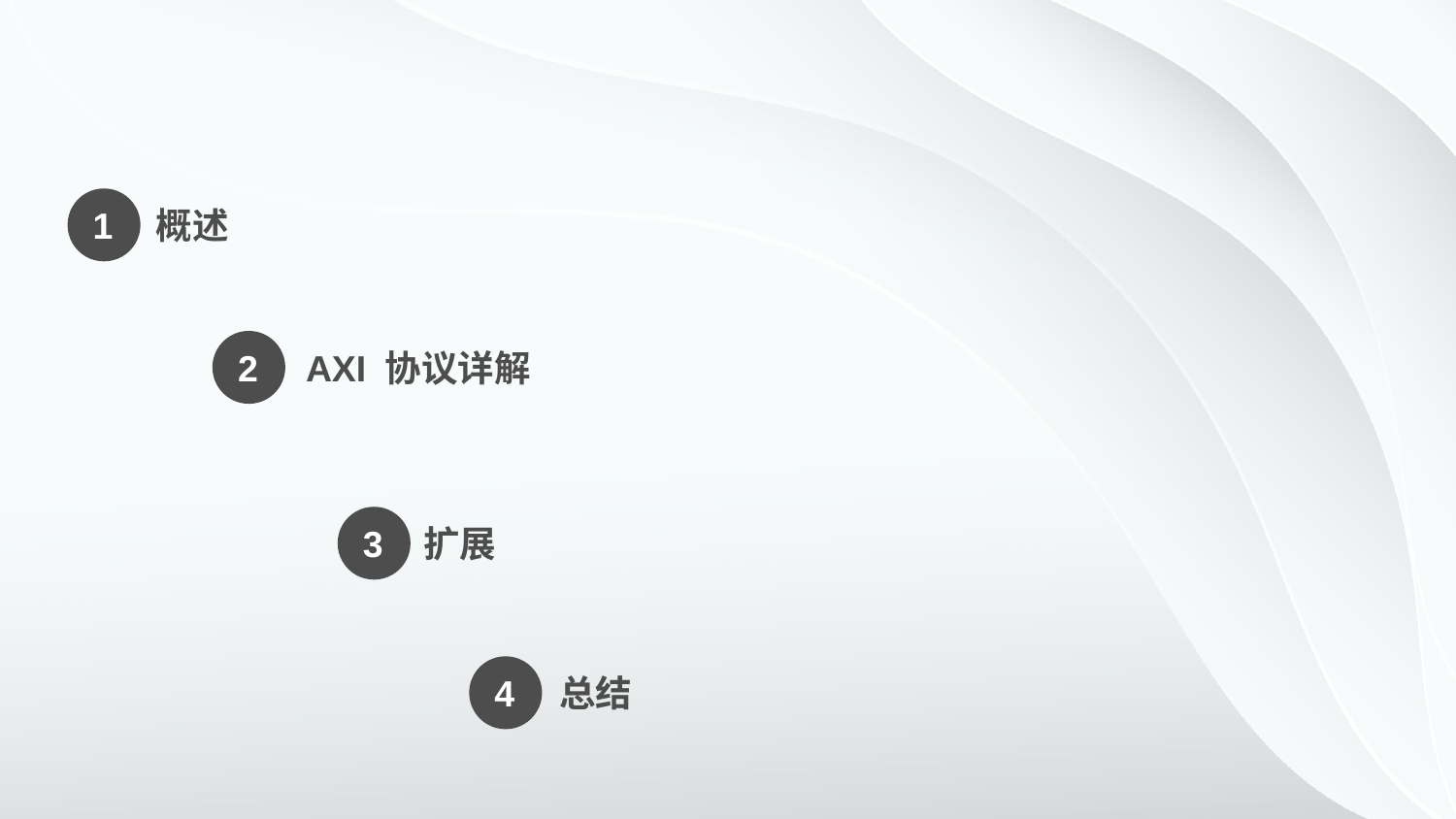

1
概述

2
AXI 协议详解

3
扩展

4
总结